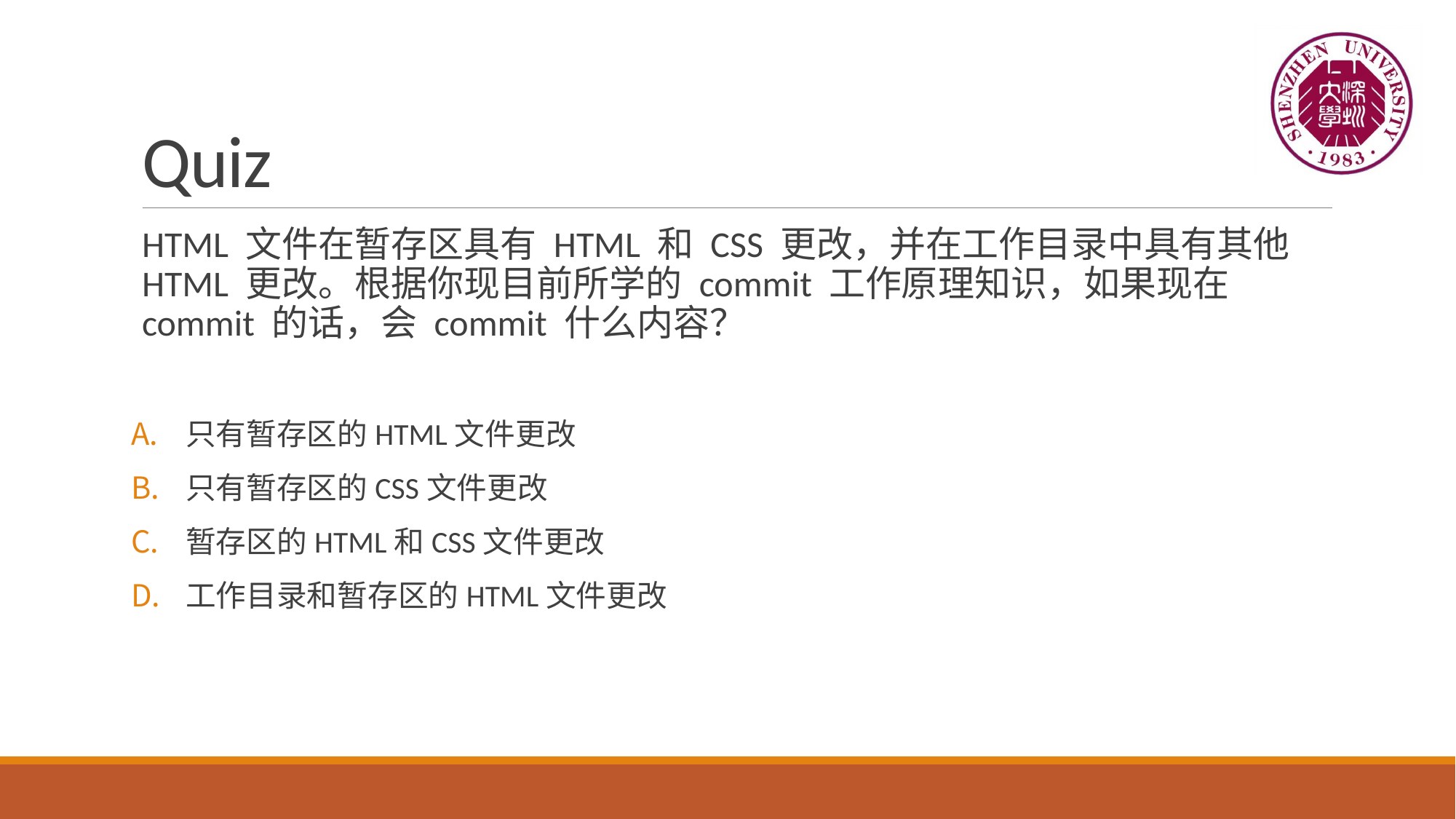

# Quiz
HTML 文件在暂存区具有 HTML 和 CSS 更改，并在工作目录中具有其他 HTML 更改。根据你现目前所学的 commit 工作原理知识，如果现在 commit 的话，会 commit 什么内容？

只有暂存区的HTML文件更改
只有暂存区的CSS文件更改
暂存区的HTML和CSS文件更改
工作目录和暂存区的HTML文件更改